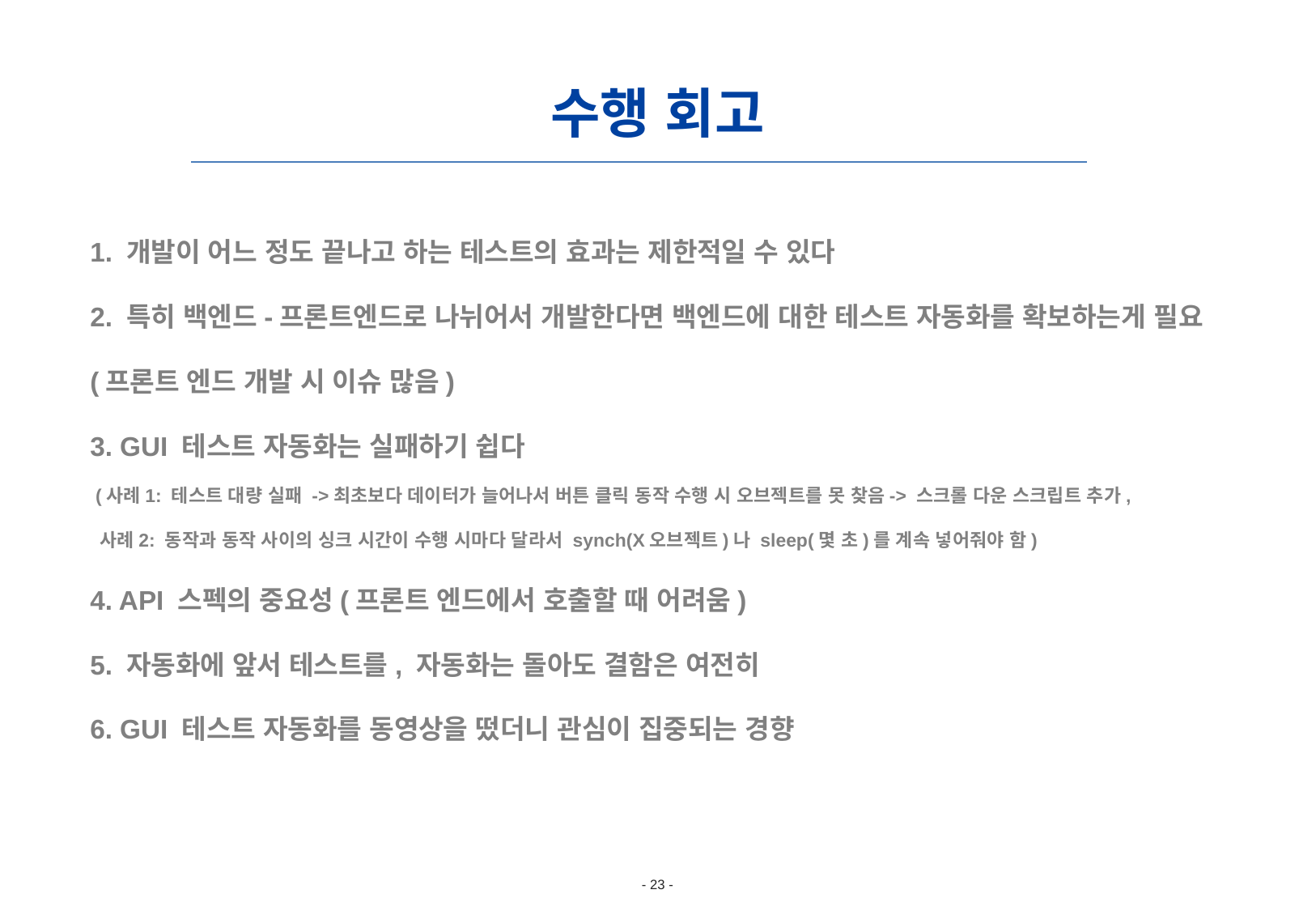

수행 회고
1. 개발이 어느 정도 끝나고 하는 테스트의 효과는 제한적일 수 있다
2. 특히 백엔드-프론트엔드로 나뉘어서 개발한다면 백엔드에 대한 테스트 자동화를 확보하는게 필요(프론트 엔드 개발 시 이슈 많음)
3. GUI 테스트 자동화는 실패하기 쉽다
 (사례1: 테스트 대량 실패 ->최초보다 데이터가 늘어나서 버튼 클릭 동작 수행 시 오브젝트를 못 찾음-> 스크롤 다운 스크립트 추가,
 사례2: 동작과 동작 사이의 싱크 시간이 수행 시마다 달라서 synch(X오브젝트)나 sleep(몇 초)를 계속 넣어줘야 함)
4. API 스펙의 중요성(프론트 엔드에서 호출할 때 어려움)
5. 자동화에 앞서 테스트를, 자동화는 돌아도 결함은 여전히
6. GUI 테스트 자동화를 동영상을 떴더니 관심이 집중되는 경향